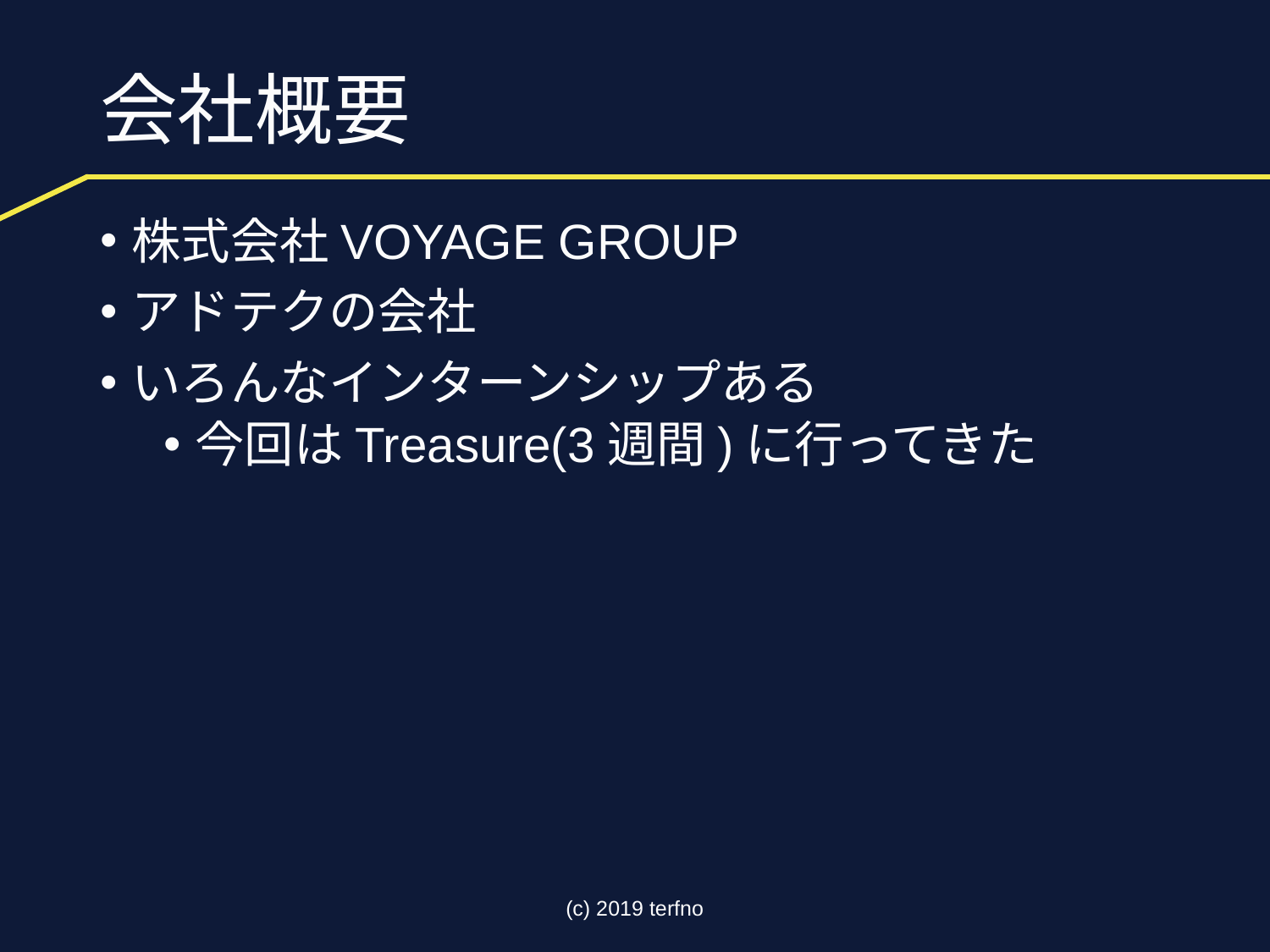

# 会社概要
株式会社VOYAGE GROUP
アドテクの会社
いろんなインターンシップある
今回はTreasure(3週間)に行ってきた
(c) 2019 terfno